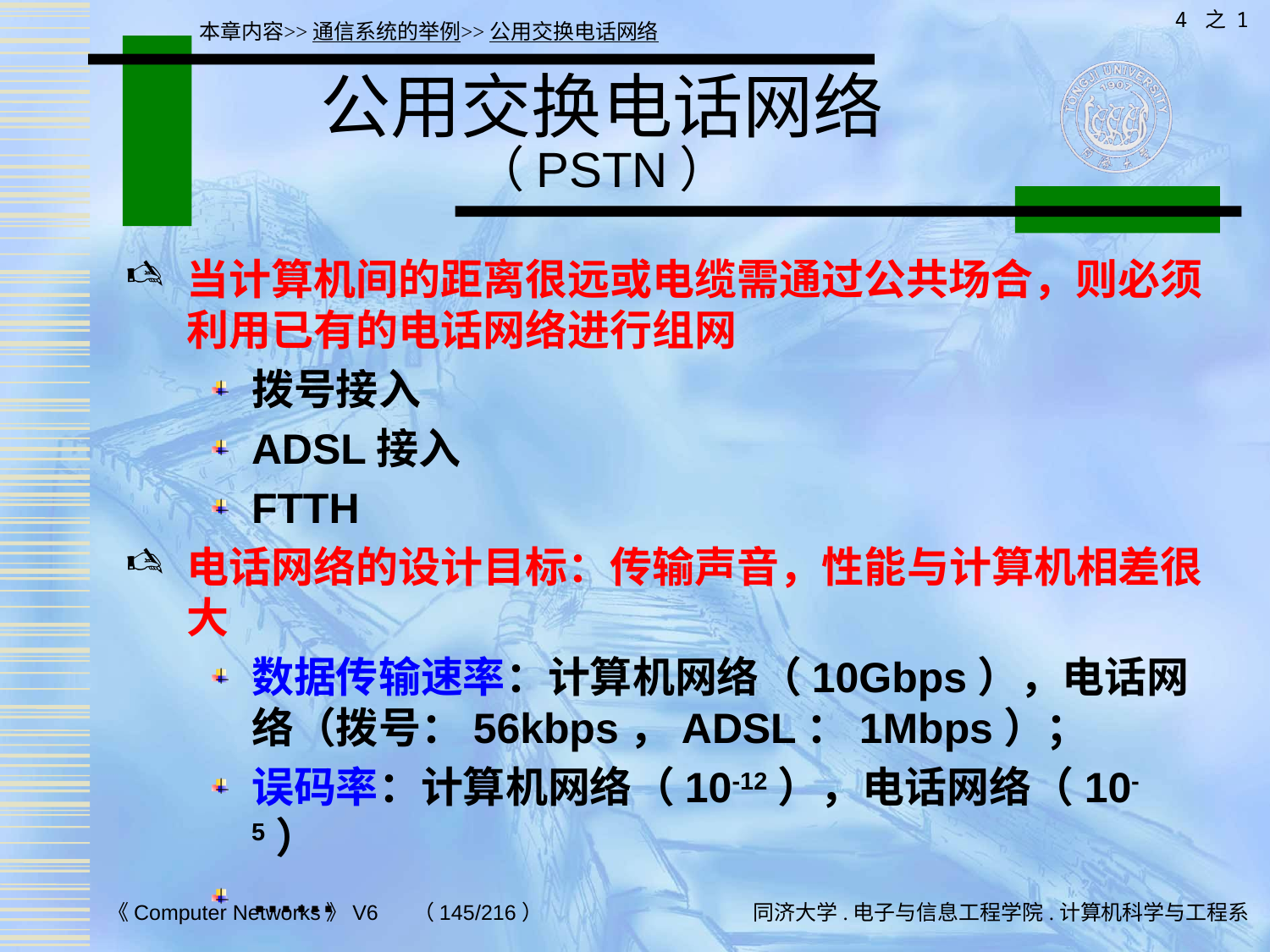

4 之 1
本章内容>>通信系统的举例>>公用交换电话网络
# 公用交换电话网络 （PSTN）
当计算机间的距离很远或电缆需通过公共场合，则必须利用已有的电话网络进行组网
拨号接入
ADSL接入
FTTH
电话网络的设计目标：传输声音，性能与计算机相差很大
数据传输速率：计算机网络（10Gbps），电话网络（拨号：56kbps，ADSL：1Mbps）；
误码率：计算机网络（10-12），电话网络（10-5）
……